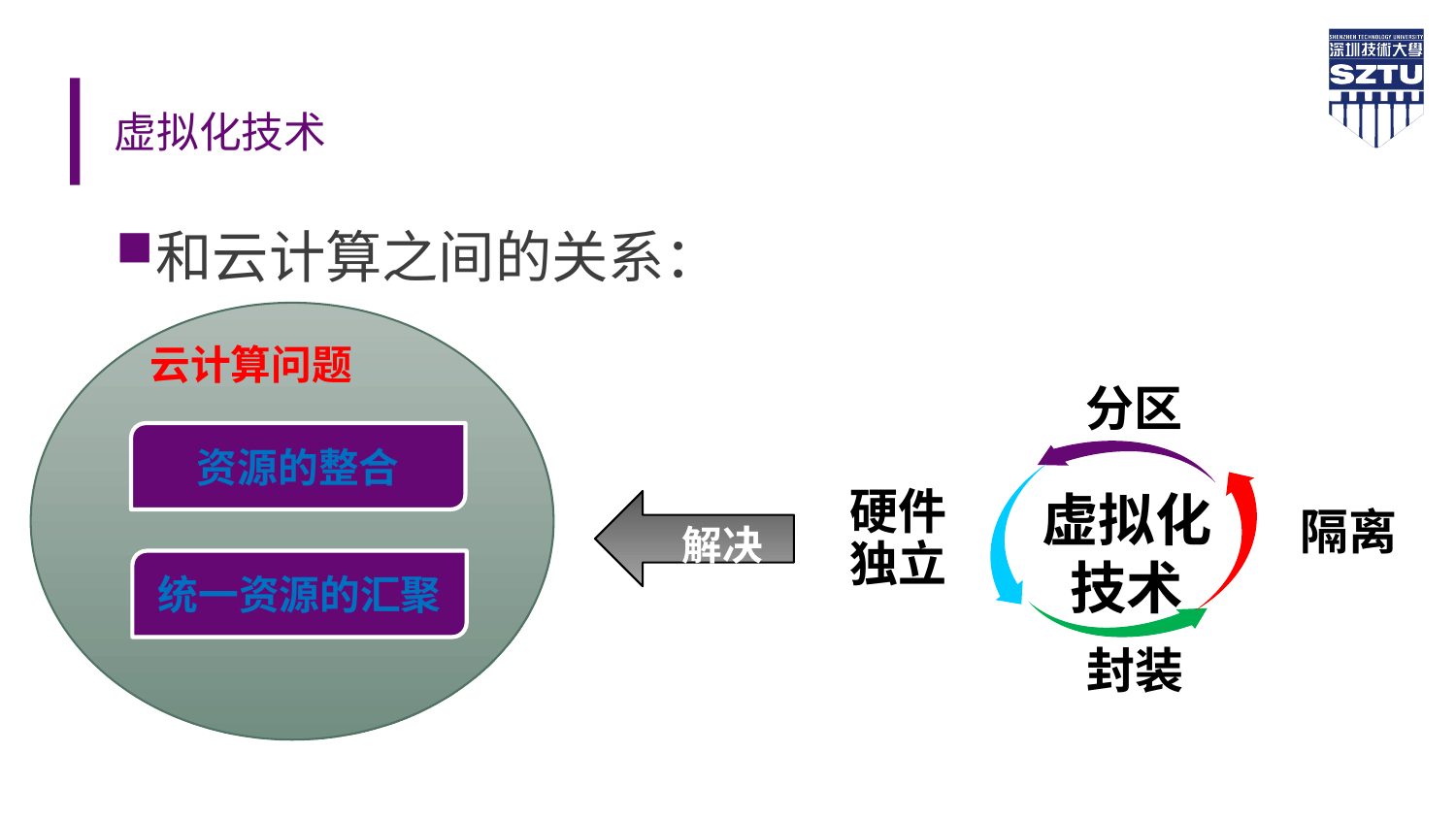

# 虚拟化技术
和云计算之间的关系：

云计算问题
分区
资源的整合

虚拟化
技术
硬件独立

隔离
解决
统一资源的汇聚

封装